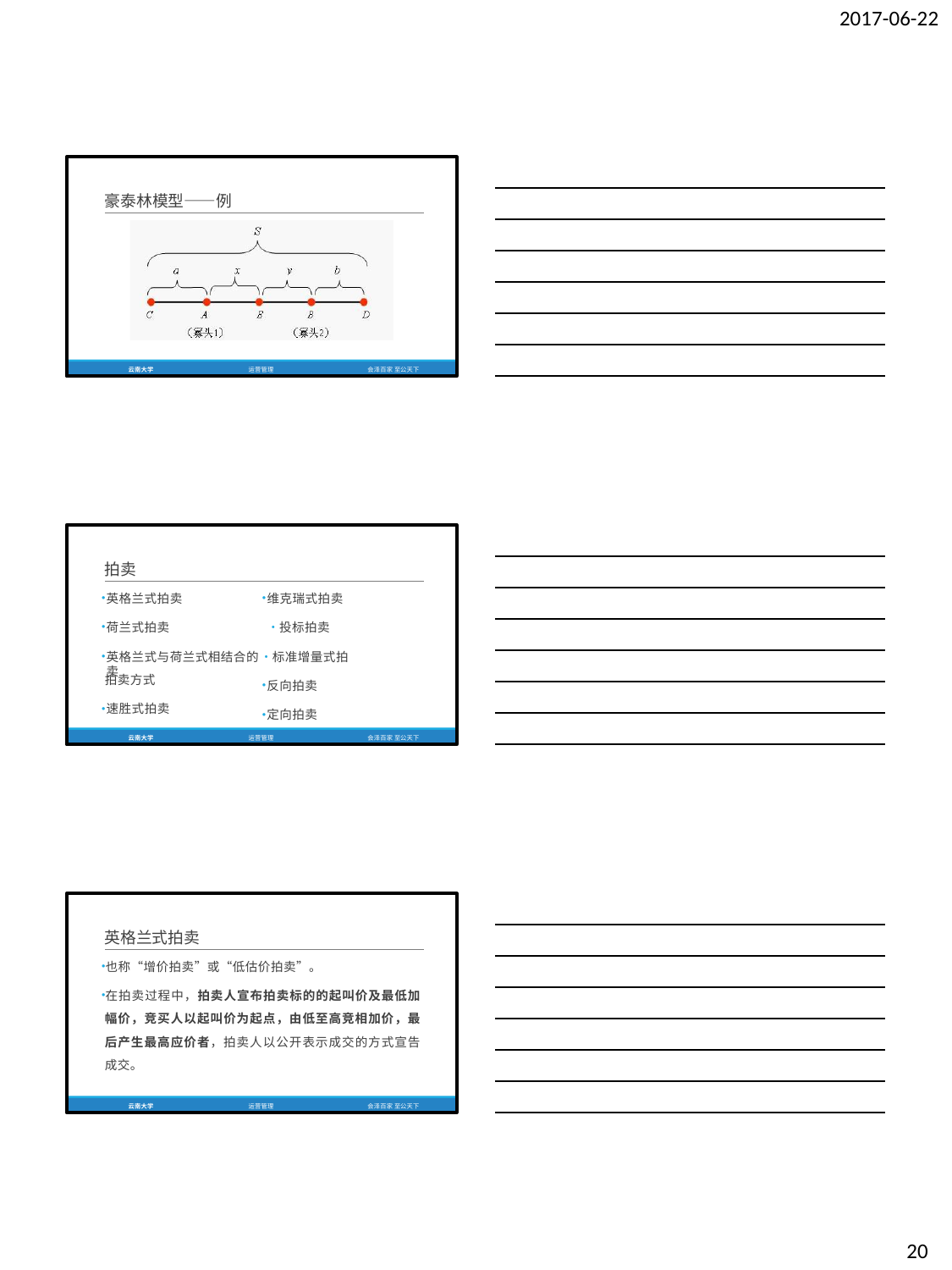

2017-06-22

豪泰林模型——例

云南大学
运营管理
会泽百家 至公天下

拍卖
英格兰式拍卖

维克瑞式拍卖
荷兰式拍卖	•投标拍卖

英格兰式与荷兰式相结合的•标准增量式拍卖

拍卖方式
反向拍卖

速胜式拍卖
定向拍卖

云南大学
运营管理
会泽百家 至公天下

英格兰式拍卖
也称“增价拍卖”或“低估价拍卖”。
在拍卖过程中，拍卖人宣布拍卖标的的起叫价及最低加 幅价，竞买人以起叫价为起点，由低至高竞相加价，最 后产生最高应价者，拍卖人以公开表示成交的方式宣告 成交。

云南大学
运营管理
会泽百家 至公天下

20